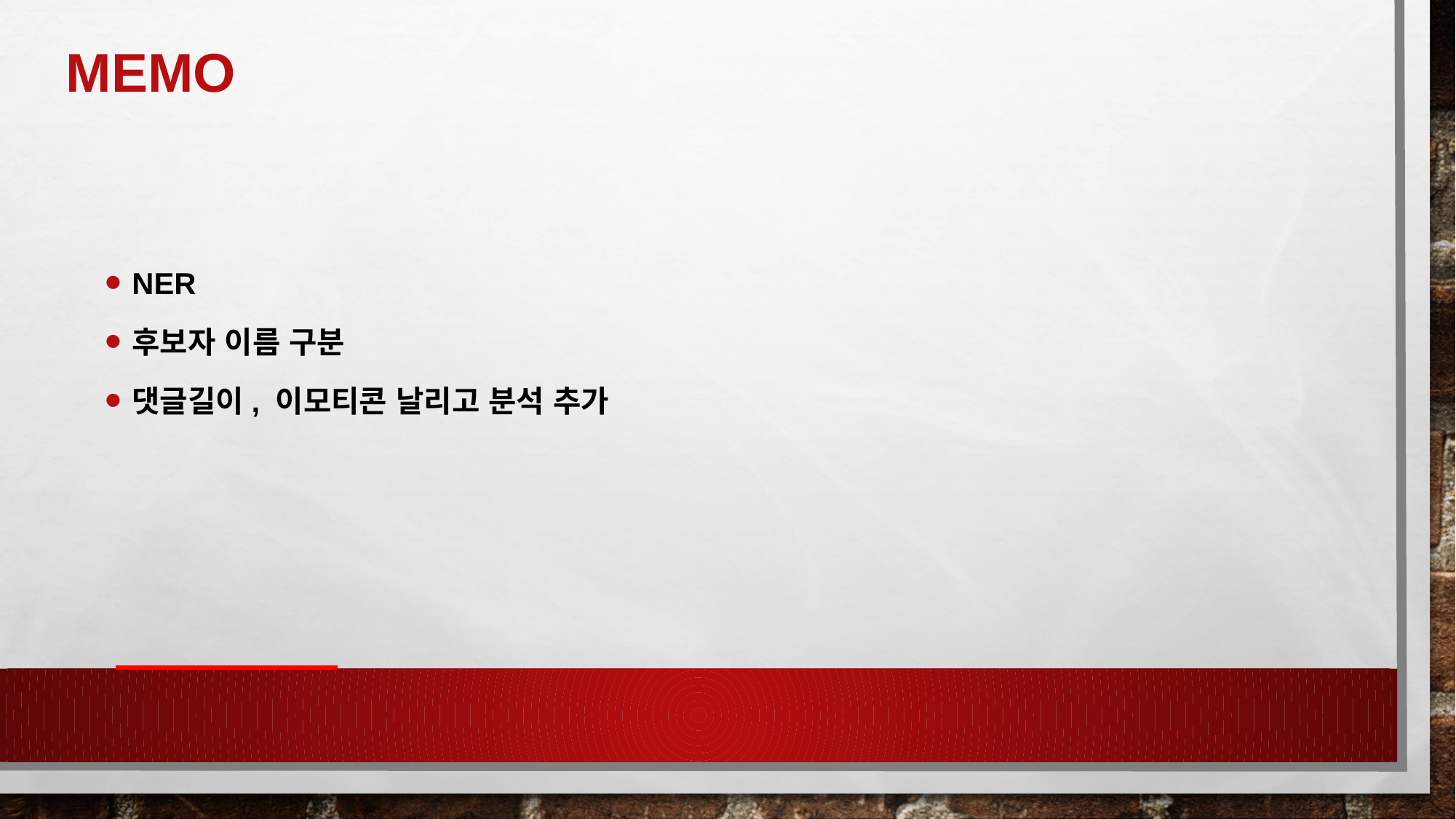

# MEMO
NER
후보자 이름 구분
댓글길이, 이모티콘 날리고 분석 추가